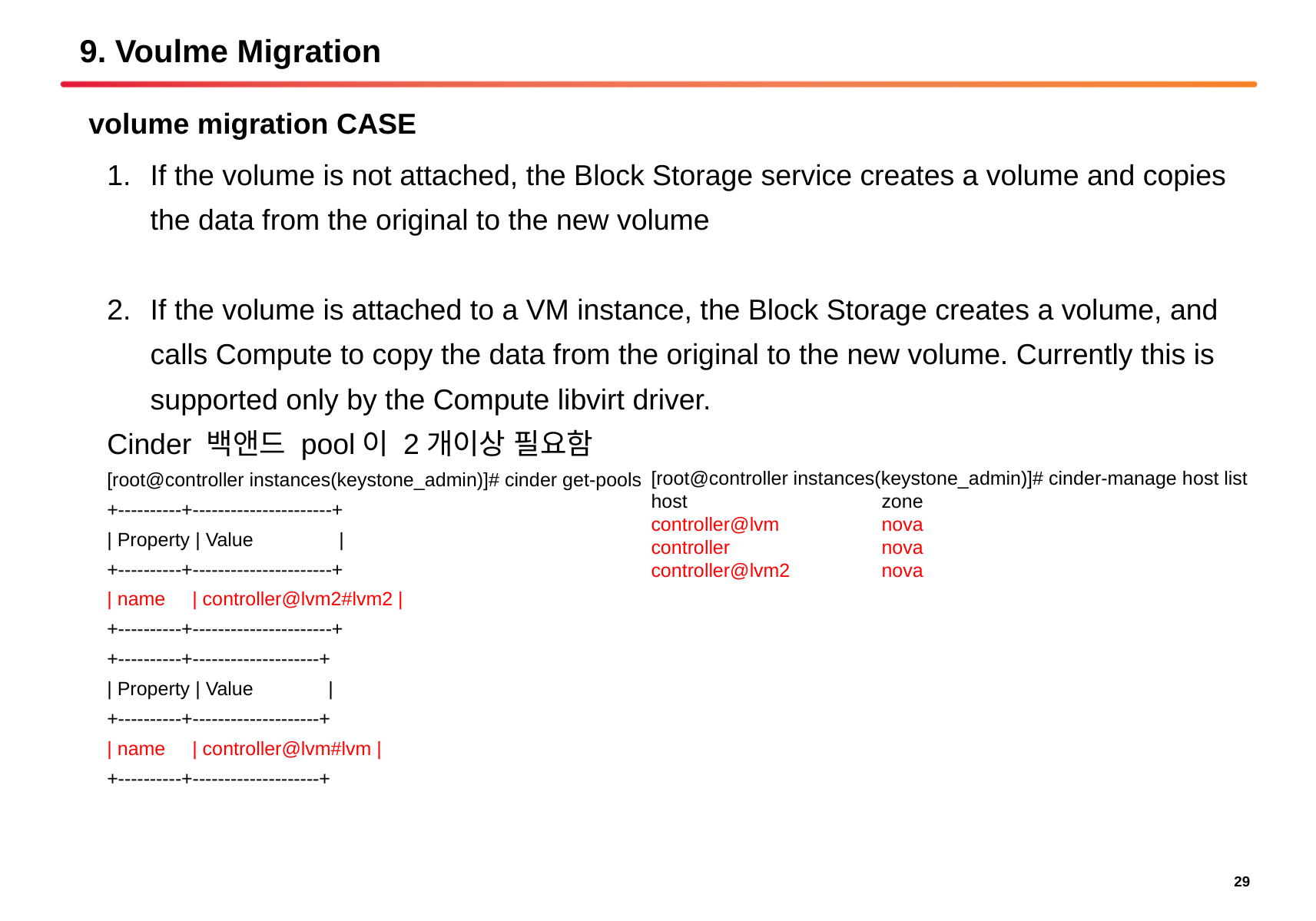

# 9. Voulme Migration
volume migration CASE
If the volume is not attached, the Block Storage service creates a volume and copies the data from the original to the new volume

If the volume is attached to a VM instance, the Block Storage creates a volume, and calls Compute to copy the data from the original to the new volume. Currently this is supported only by the Compute libvirt driver.
Cinder 백앤드 pool이 2개이상 필요함
[root@controller instances(keystone_admin)]# cinder get-pools
+----------+----------------------+
| Property | Value                |
+----------+----------------------+
| name     | controller@lvm2#lvm2 |
+----------+----------------------+
+----------+--------------------+
| Property | Value              |
+----------+--------------------+
| name     | controller@lvm#lvm |
+----------+--------------------+
[root@controller instances(keystone_admin)]# cinder-manage host list
host                     	zone
controller@lvm           	nova
controller               	nova
controller@lvm2          	nova